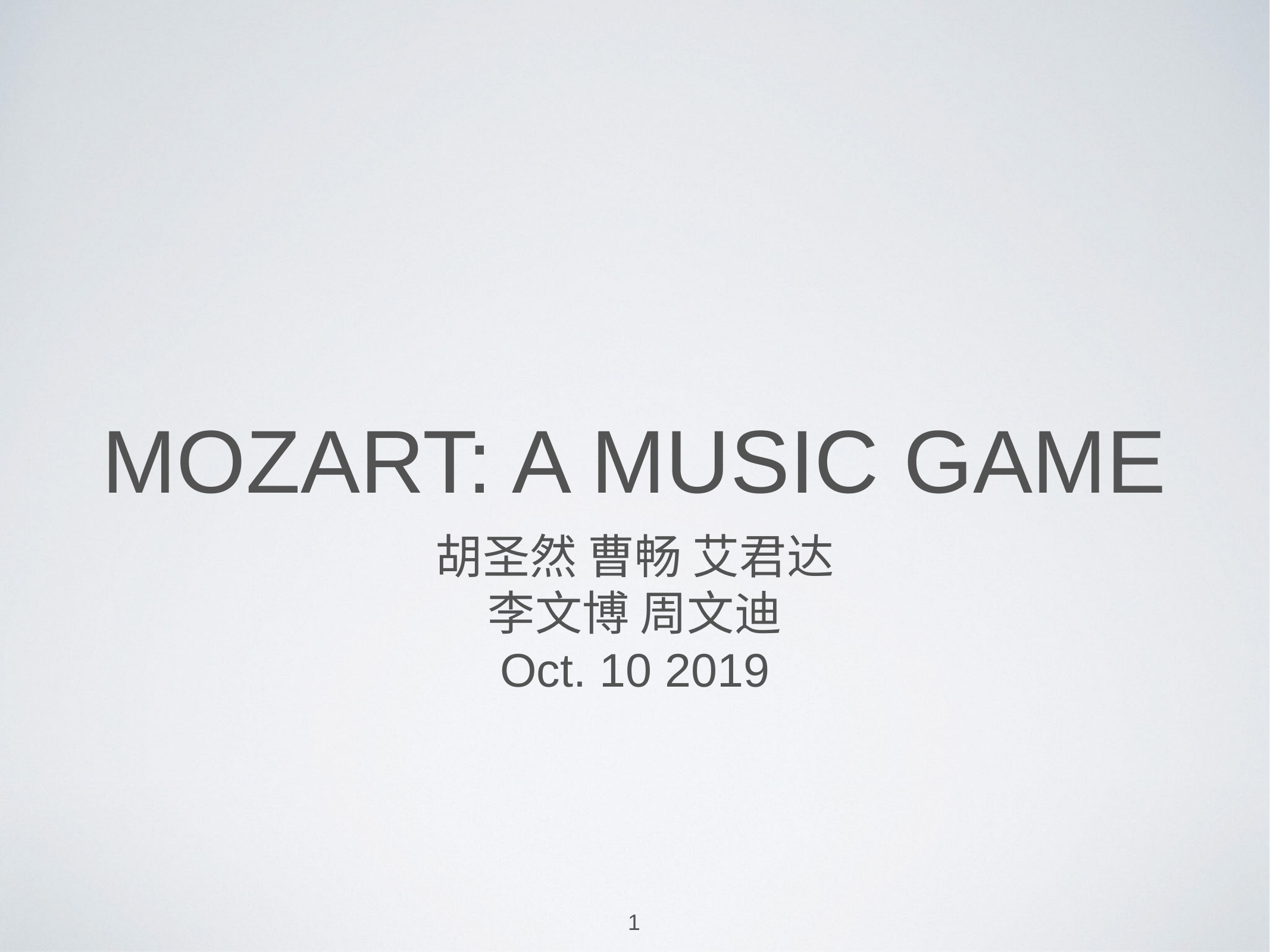

# Mozart: a music game
胡圣然 曹畅 艾君达
李文博 周文迪
Oct. 10 2019
1